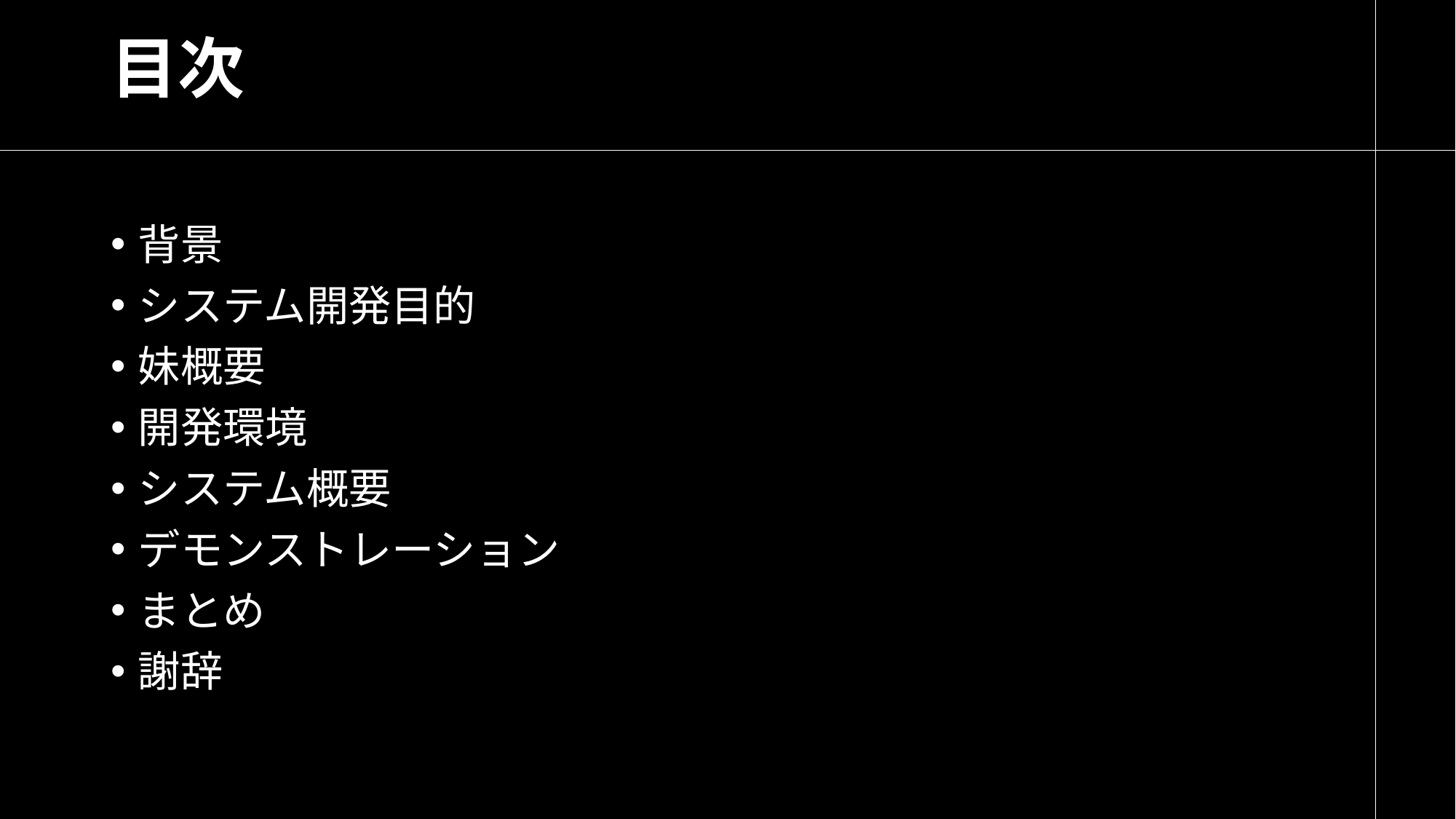

# 目次
背景
システム開発目的
妹概要
開発環境
システム概要
デモンストレーション
まとめ
謝辞